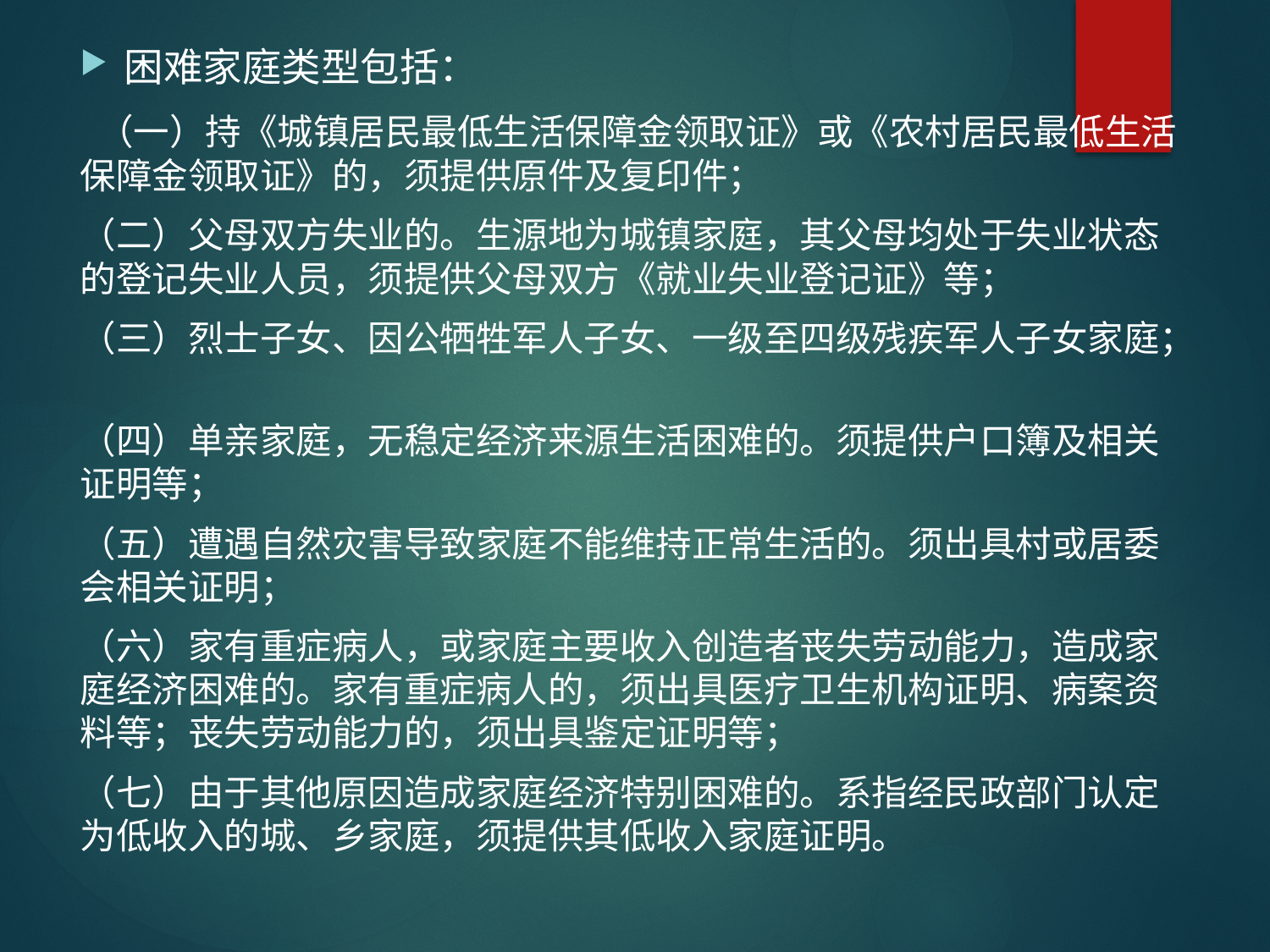

困难家庭类型包括：
 （一）持《城镇居民最低生活保障金领取证》或《农村居民最低生活保障金领取证》的，须提供原件及复印件；
（二）父母双方失业的。生源地为城镇家庭，其父母均处于失业状态的登记失业人员，须提供父母双方《就业失业登记证》等；
（三）烈士子女、因公牺牲军人子女、一级至四级残疾军人子女家庭；
（四）单亲家庭，无稳定经济来源生活困难的。须提供户口簿及相关证明等；
（五）遭遇自然灾害导致家庭不能维持正常生活的。须出具村或居委会相关证明；
（六）家有重症病人，或家庭主要收入创造者丧失劳动能力，造成家庭经济困难的。家有重症病人的，须出具医疗卫生机构证明、病案资料等；丧失劳动能力的，须出具鉴定证明等；
（七）由于其他原因造成家庭经济特别困难的。系指经民政部门认定为低收入的城、乡家庭，须提供其低收入家庭证明。

#